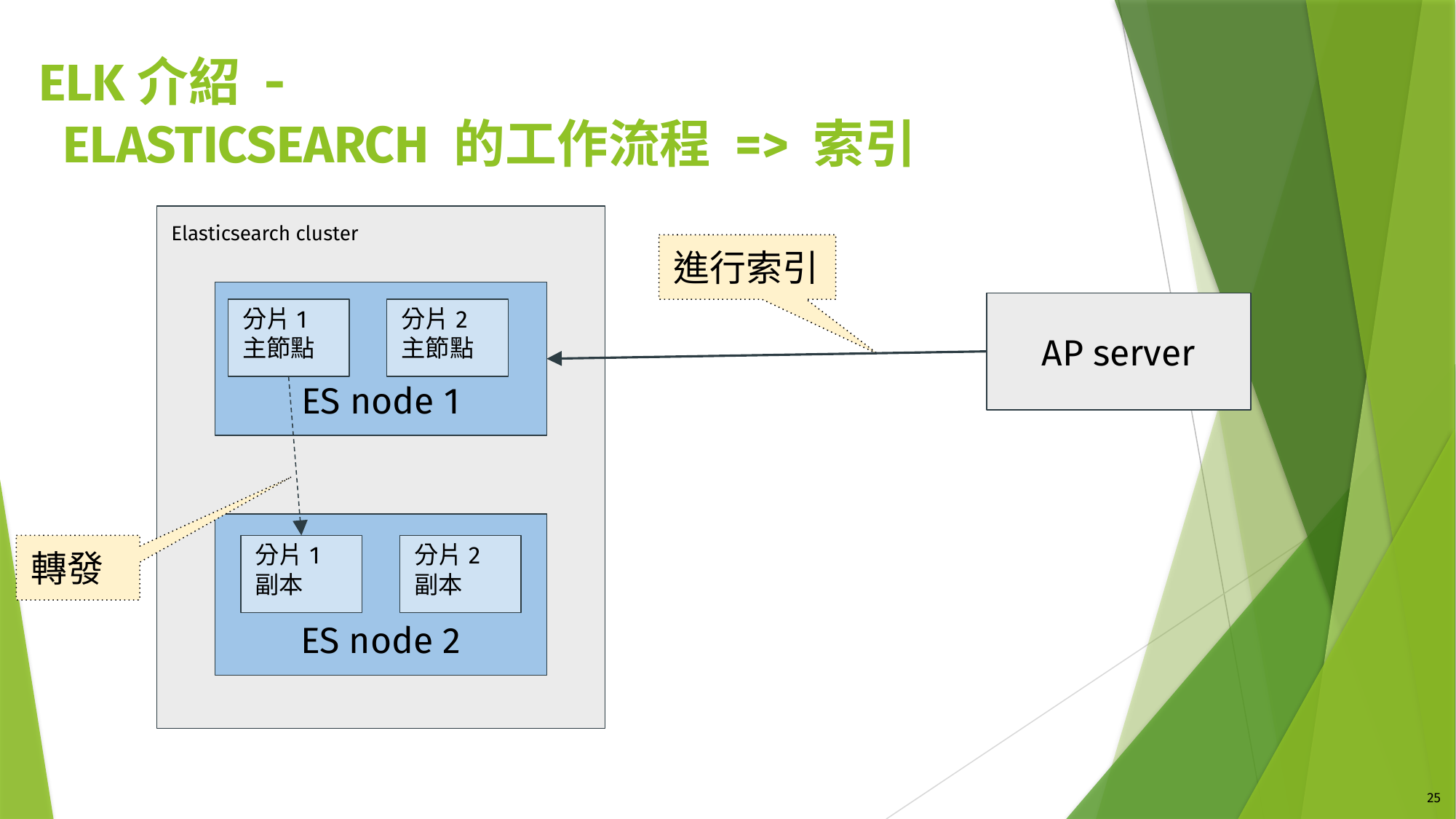

# ELK介紹 - Elasticsearch 的工作流程 => 索引
Elasticsearch cluster
進行索引
ES node 1
AP server
分片1
主節點
分片2
主節點
ES node 2
轉發
分片1
副本
分片2
副本
25